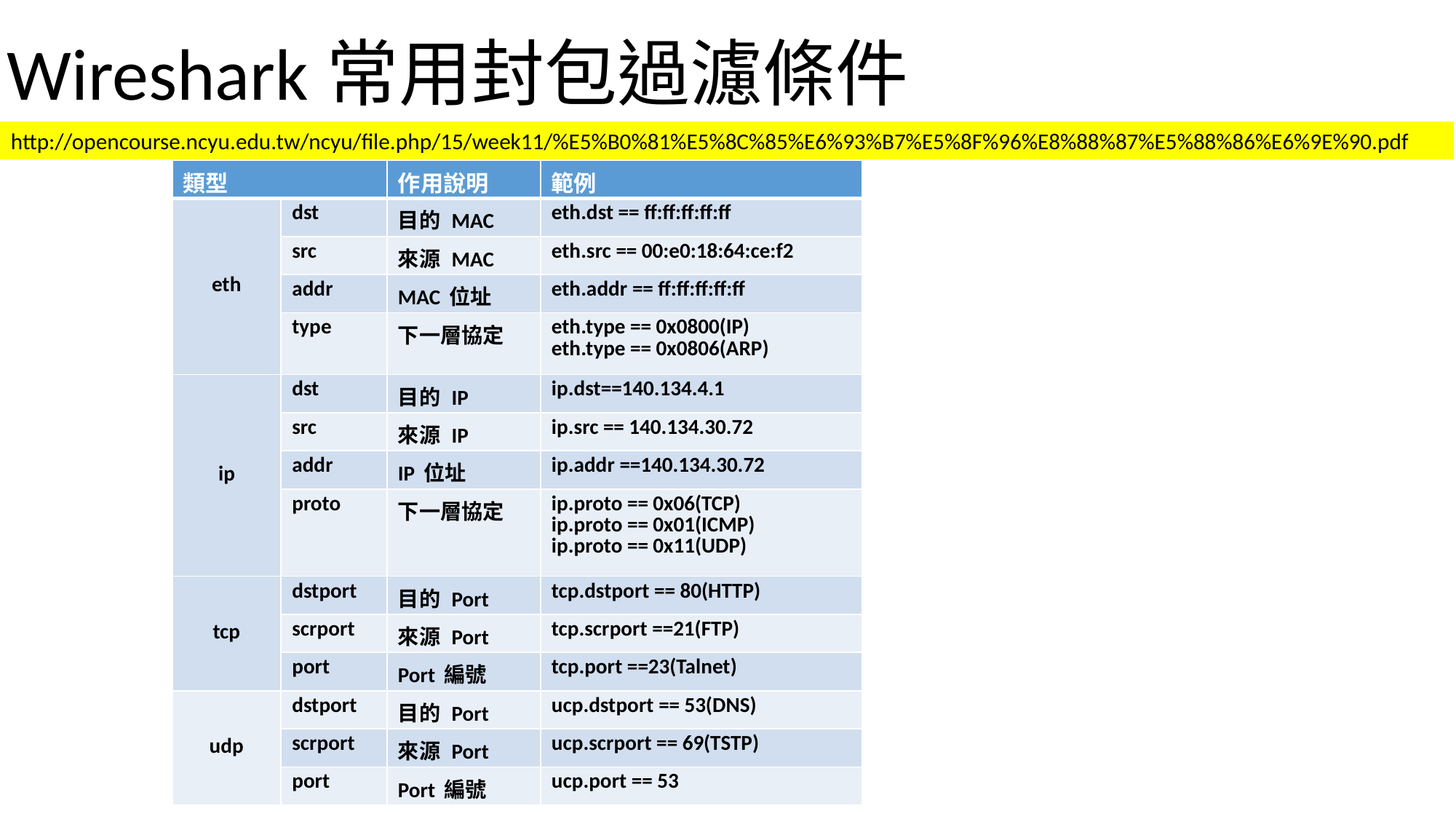

Wireshark常用封包過濾條件
http://opencourse.ncyu.edu.tw/ncyu/file.php/15/week11/%E5%B0%81%E5%8C%85%E6%93%B7%E5%8F%96%E8%88%87%E5%88%86%E6%9E%90.pdf
| 類型 |  | 作用說明 | 範例 |
| --- | --- | --- | --- |
| eth | dst | 目的 MAC | eth.dst == ff:ff:ff:ff:ff |
|  | src | 來源 MAC | eth.src == 00:e0:18:64:ce:f2 |
|  | addr | MAC 位址 | eth.addr == ff:ff:ff:ff:ff |
|  | type | 下一層協定 | eth.type == 0x0800(IP) eth.type == 0x0806(ARP) |
| ip | dst | 目的 IP | ip.dst==140.134.4.1 |
|  | src | 來源 IP | ip.src == 140.134.30.72 |
|  | addr | IP 位址 | ip.addr ==140.134.30.72 |
|  | proto | 下一層協定 | ip.proto == 0x06(TCP) ip.proto == 0x01(ICMP) ip.proto == 0x11(UDP) |
| tcp | dstport | 目的 Port | tcp.dstport == 80(HTTP) |
|  | scrport | 來源 Port | tcp.scrport ==21(FTP) |
|  | port | Port 編號 | tcp.port ==23(Talnet) |
| udp | dstport | 目的 Port | ucp.dstport == 53(DNS) |
|  | scrport | 來源 Port | ucp.scrport == 69(TSTP) |
|  | port | Port 編號 | ucp.port == 53 |